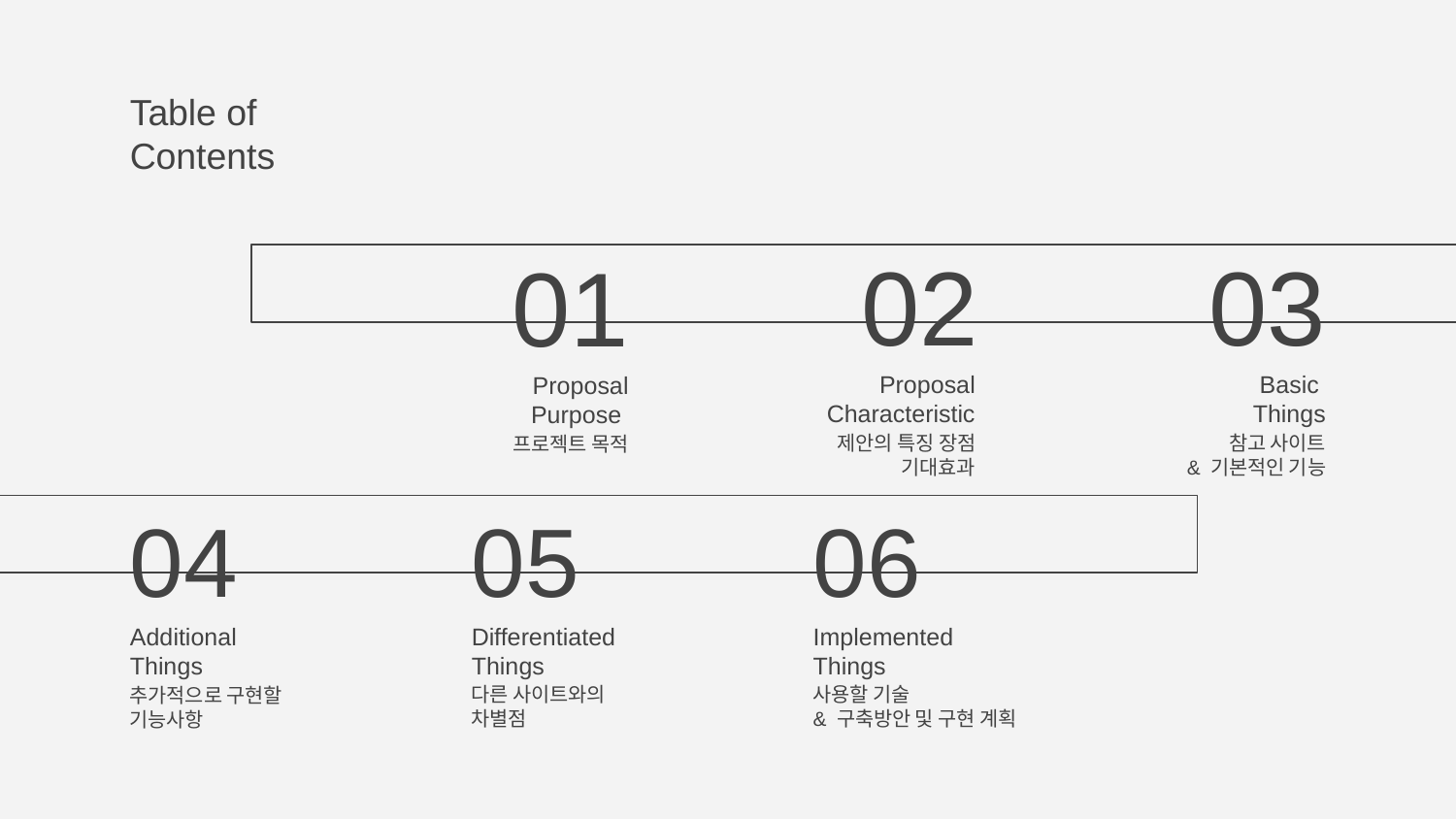

Table of Contents
02
03
01
Proposal
Characteristic
Basic
Things
# Proposal Purpose
제안의 특징 장점
기대효과
참고 사이트
& 기본적인 기능
프로젝트 목적

05
06
04
Differentiated Things
Implemented Things
Additional
Things
다른 사이트와의
차별점
사용할 기술
& 구축방안 및 구현 계획
추가적으로 구현할
기능사항